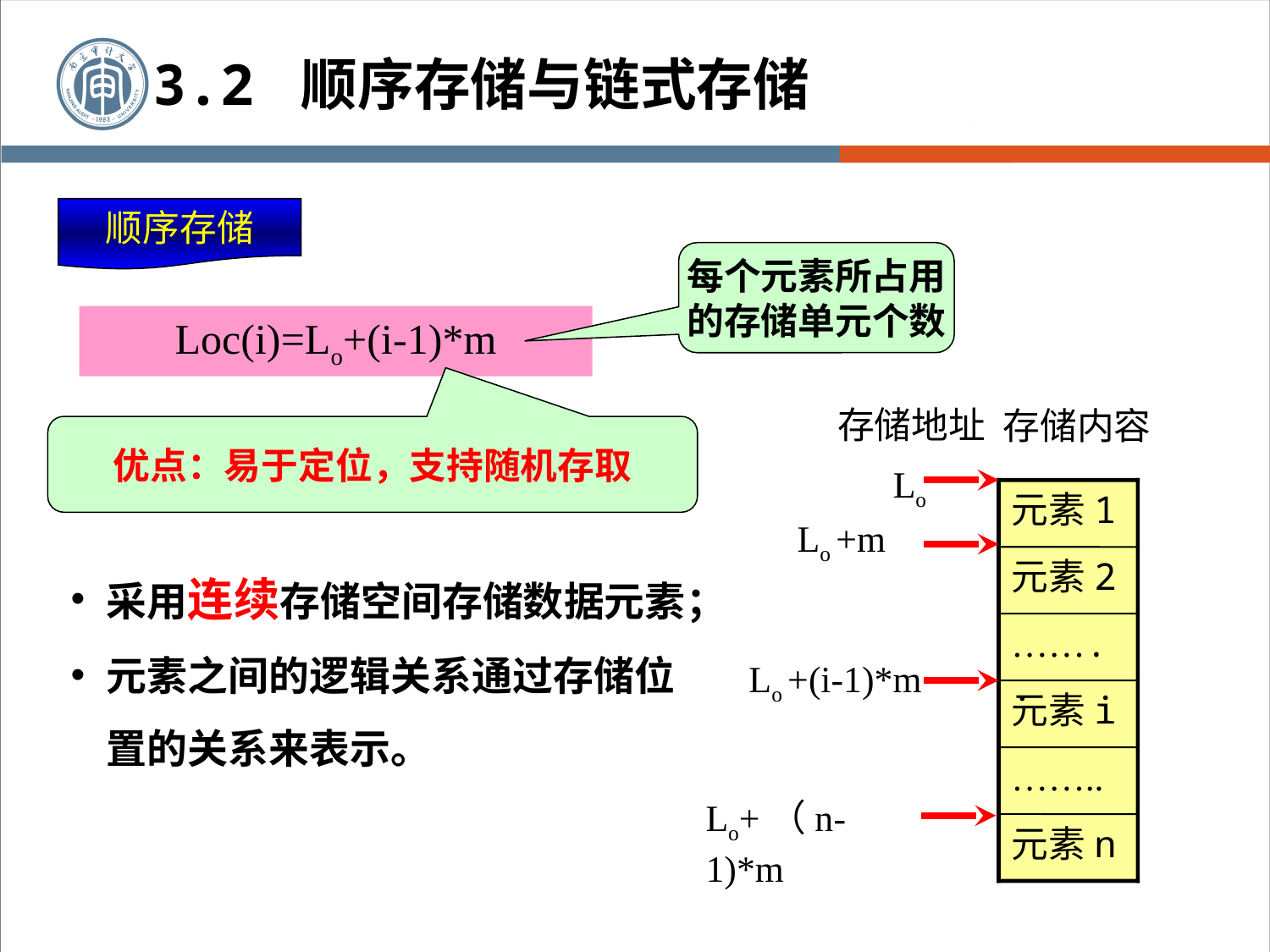

3.2 顺序存储与链式存储
顺序存储
每个元素所占用
的存储单元个数
Loc(i)=Lo+(i-1)*m
存储地址
存储内容
Lo

元素1
Lo +m

元素2
……..

Lo +(i-1)*m

元素i

……..
Lo+（n-1)*m
元素n

优点：易于定位，支持随机存取
采用连续存储空间存储数据元素；
元素之间的逻辑关系通过存储位置的关系来表示。